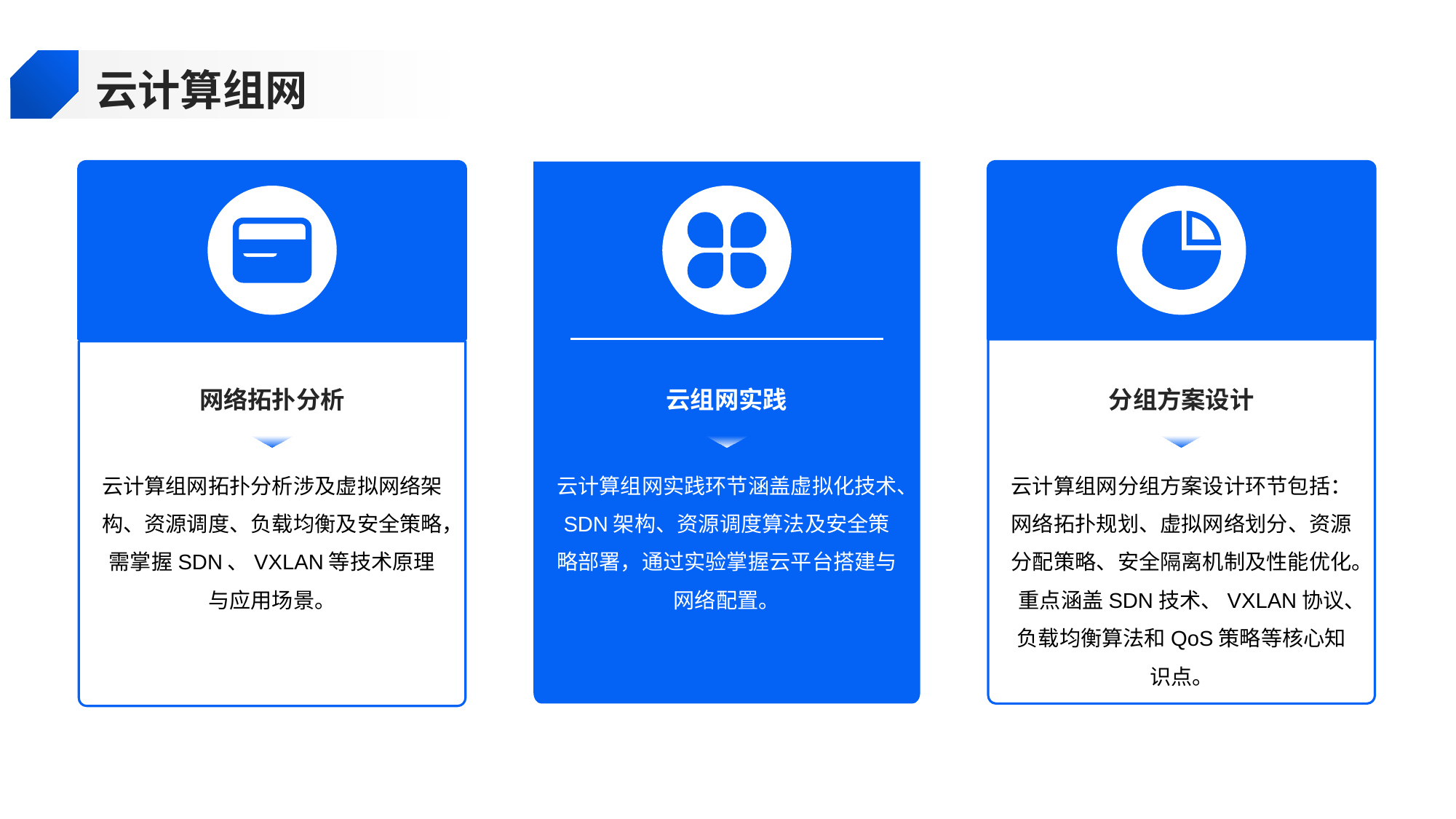

云计算组网

网络拓扑分析
云组网实践
分组方案设计

云计算组网拓扑分析涉及虚拟网络架构、资源调度、负载均衡及安全策略，需掌握SDN、VXLAN等技术原理与应用场景。
云计算组网实践环节涵盖虚拟化技术、SDN架构、资源调度算法及安全策略部署，通过实验掌握云平台搭建与网络配置。
云计算组网分组方案设计环节包括：网络拓扑规划、虚拟网络划分、资源分配策略、安全隔离机制及性能优化。重点涵盖SDN技术、VXLAN协议、负载均衡算法和QoS策略等核心知识点。